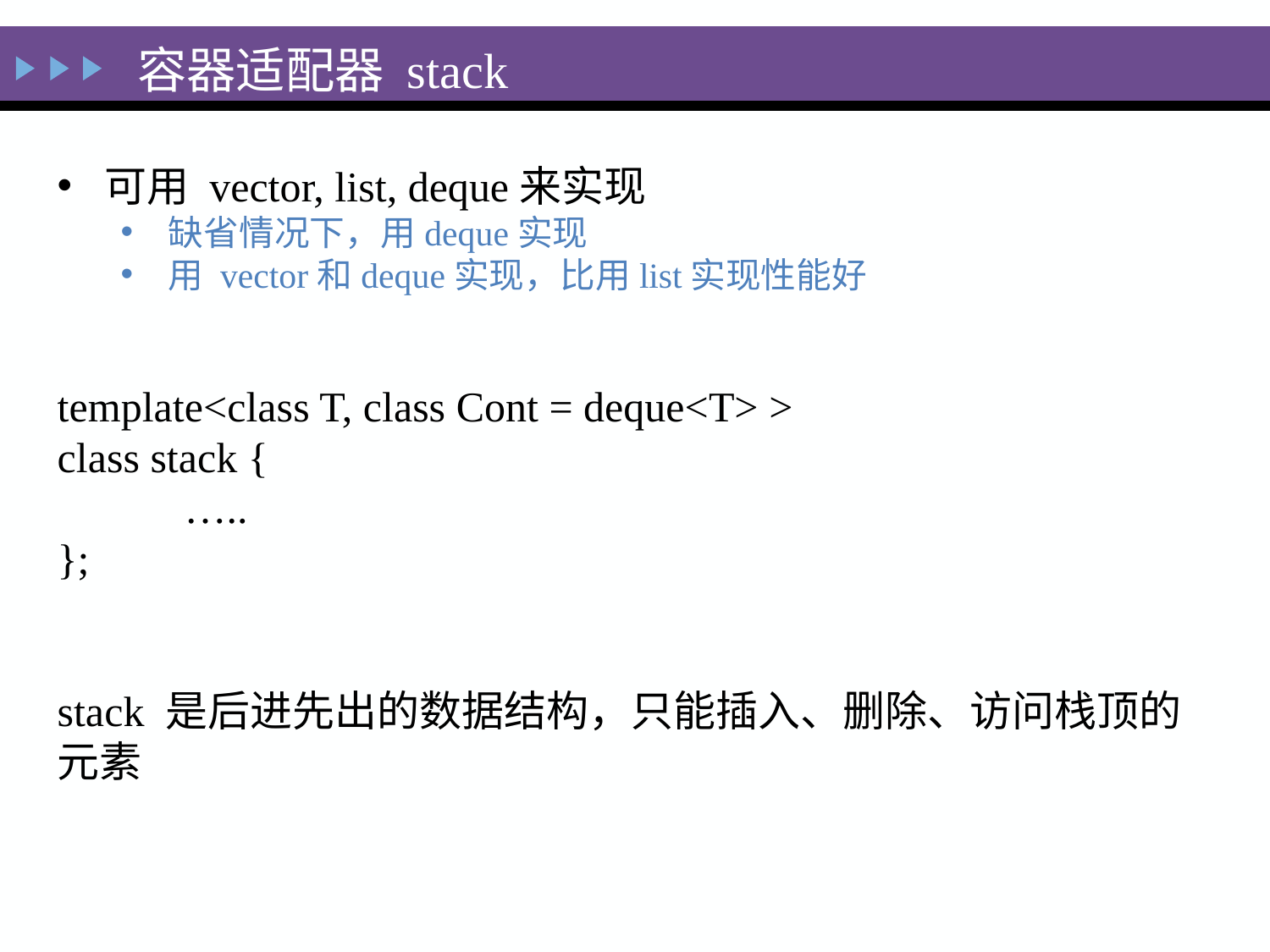

容器适配器 stack
可用 vector, list, deque来实现
缺省情况下，用deque实现
用 vector和deque实现，比用list实现性能好

template<class T, class Cont = deque<T> >
class stack {
	…..
};

stack 是后进先出的数据结构，只能插入、删除、访问栈顶的元素